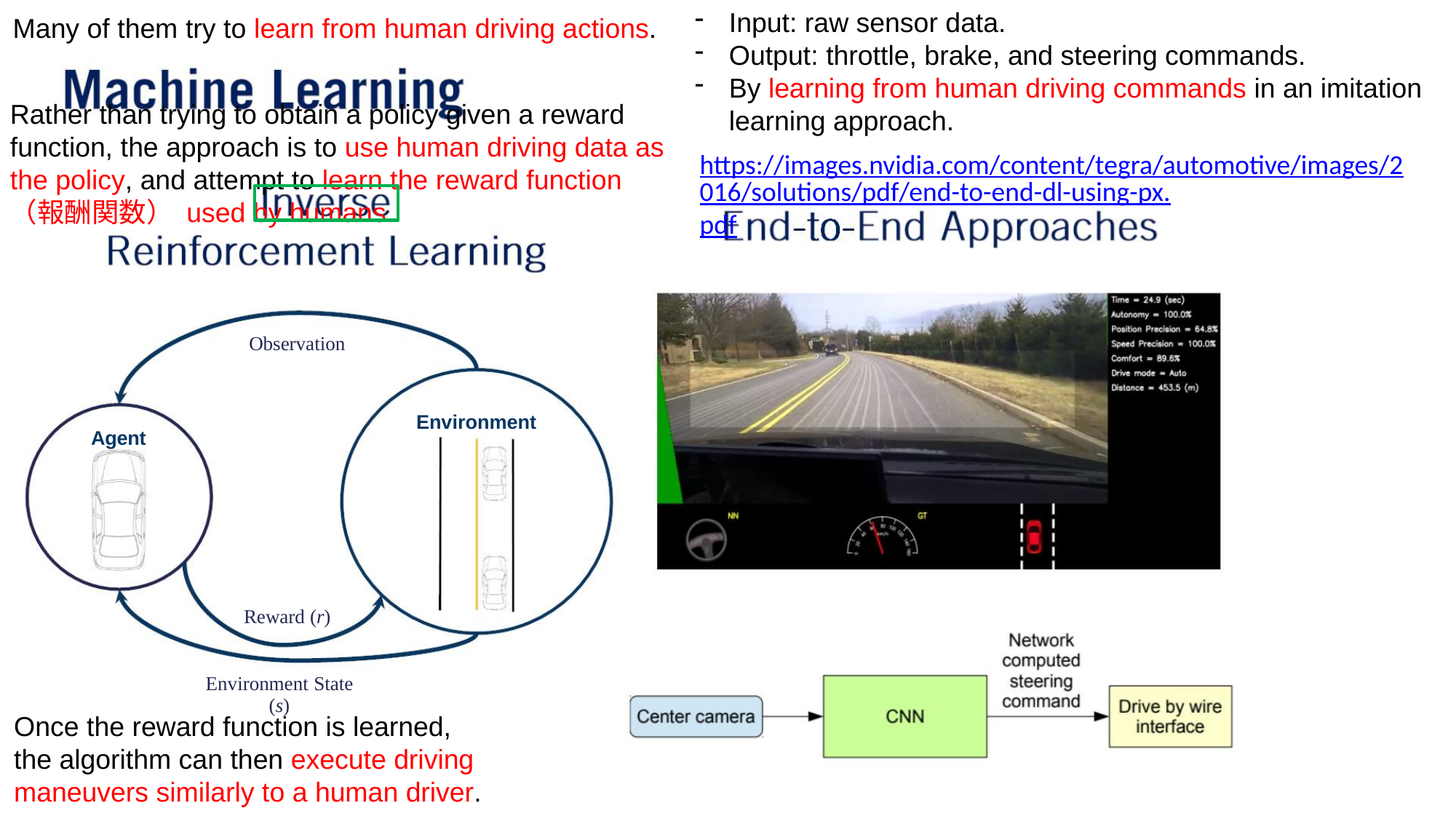

Input: raw sensor data.
Output: throttle, brake, and steering commands.
By learning from human driving commands in an imitation learning approach.
Many of them try to learn from human driving actions.
Rather than trying to obtain a policy given a reward function, the approach is to use human driving data as the policy, and attempt to learn the reward function（報酬関数） used by humans.
https://images.nvidia.com/content/tegra/automotive/images/2016/solutions/pdf/end-to-end-dl-using-px.pdf

Observation
Environment
Agent
Reward (r)
Environment State
(s)
Once the reward function is learned, the algorithm can then execute driving maneuvers similarly to a human driver.